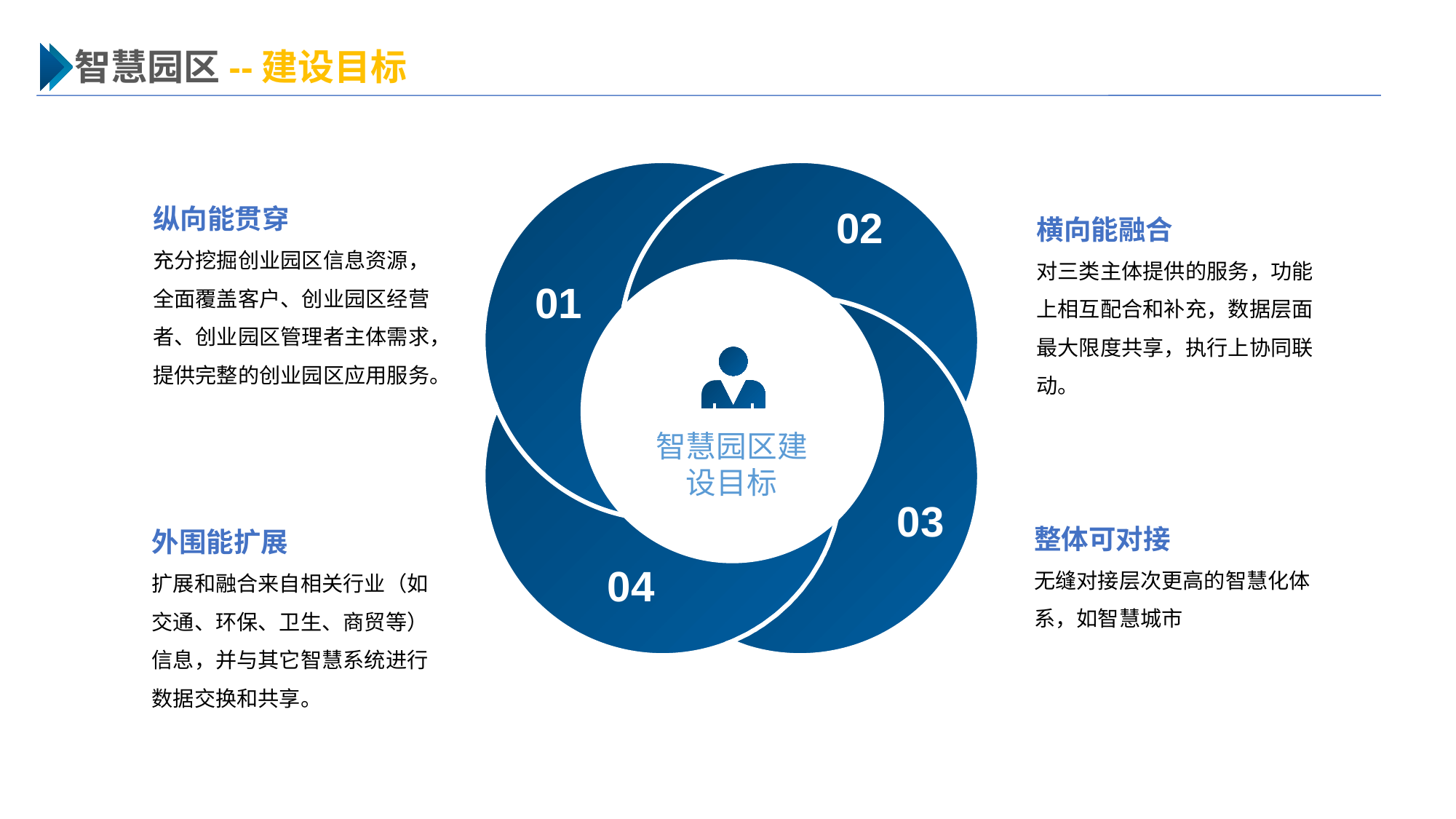

智慧园区--建设目标

  02

  01

智慧园区建设目标
  03
  04
纵向能贯穿
充分挖掘创业园区信息资源，全面覆盖客户、创业园区经营者、创业园区管理者主体需求，提供完整的创业园区应用服务。
横向能融合
对三类主体提供的服务，功能上相互配合和补充，数据层面最大限度共享，执行上协同联动。
整体可对接
无缝对接层次更高的智慧化体系，如智慧城市
外围能扩展
扩展和融合来自相关行业（如交通、环保、卫生、商贸等）信息，并与其它智慧系统进行数据交换和共享。